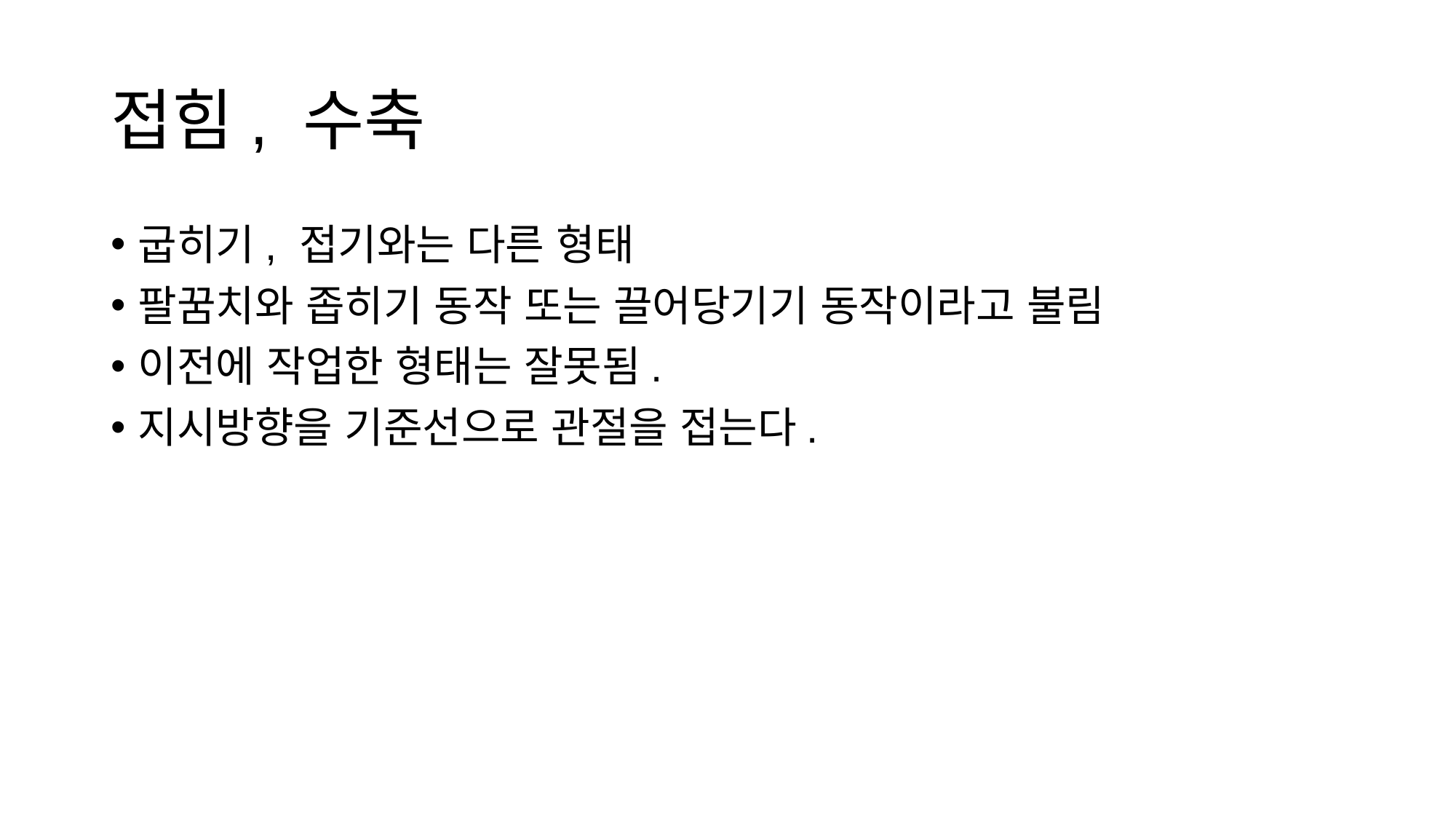

# 접힘, 수축
굽히기, 접기와는 다른 형태
팔꿈치와 좁히기 동작 또는 끌어당기기 동작이라고 불림
이전에 작업한 형태는 잘못됨.
지시방향을 기준선으로 관절을 접는다.